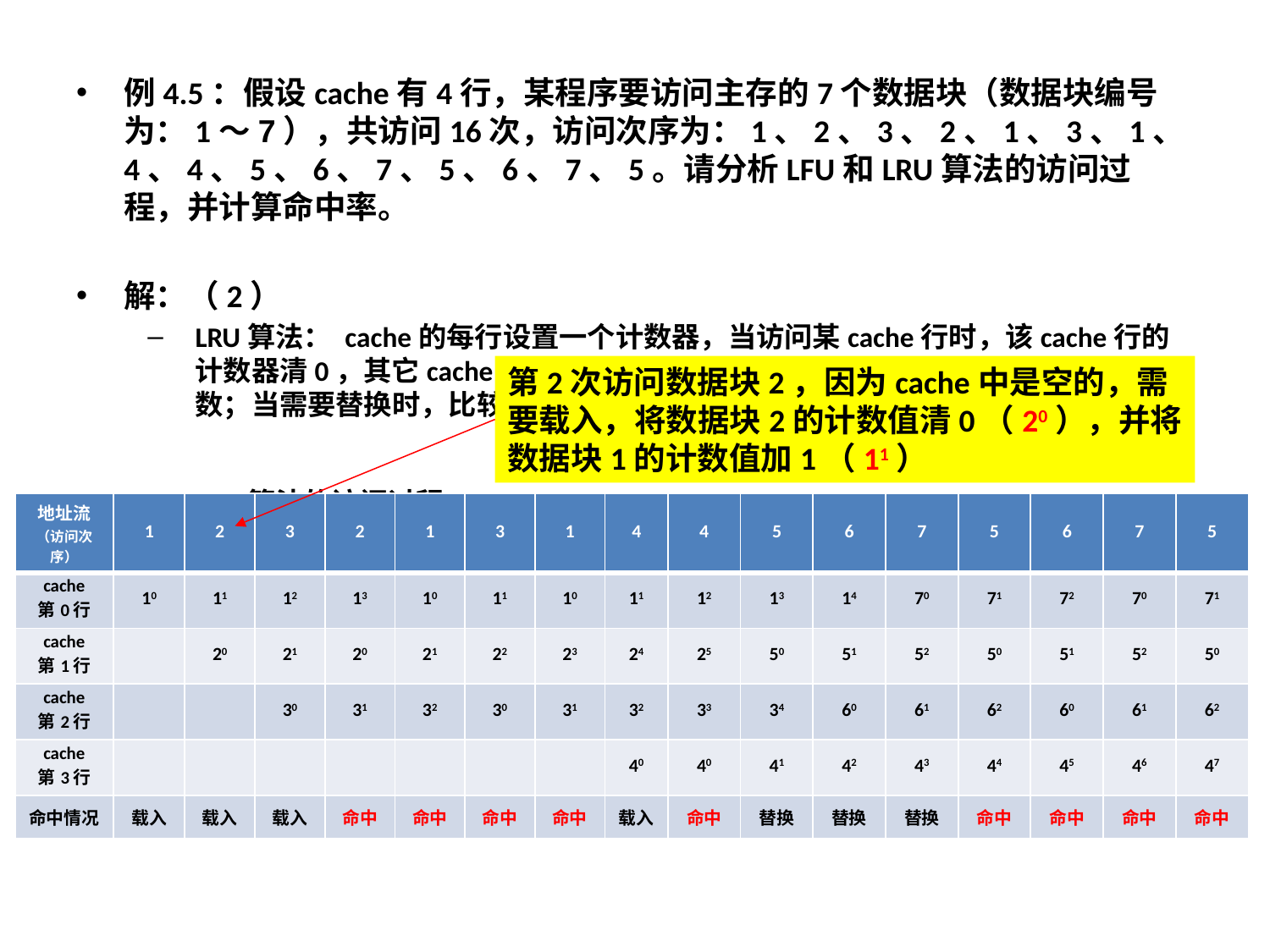

例4.5：假设cache有4行，某程序要访问主存的7个数据块（数据块编号为：1～7），共访问16次，访问次序为：1、2、3、2、1、3、1、4、4、5、6、7、5、6、7、5。请分析LFU和LRU算法的访问过程，并计算命中率。

解：（2）
LRU算法： cache的每行设置一个计数器，当访问某cache行时，该cache行的计数器清0，其它cache行的计数器加1；因此计数器是用于统计未被访问的次数；当需要替换时，比较所有可淘汰行的计数值，将计数值最大的行淘汰掉

LRU算法的访问过程：

第2次访问数据块2，因为cache中是空的，需要载入，将数据块2的计数值清0（20），并将数据块1的计数值加1（11）
| 地址流 （访问次序） | 1 | 2 | 3 | 2 | 1 | 3 | 1 | 4 | 4 | 5 | 6 | 7 | 5 | 6 | 7 | 5 |
| --- | --- | --- | --- | --- | --- | --- | --- | --- | --- | --- | --- | --- | --- | --- | --- | --- |
| cache 第0行 | 10 | 11 | 12 | 13 | 10 | 11 | 10 | 11 | 12 | 13 | 14 | 70 | 71 | 72 | 70 | 71 |
| cache 第1行 |  | 20 | 21 | 20 | 21 | 22 | 23 | 24 | 25 | 50 | 51 | 52 | 50 | 51 | 52 | 50 |
| cache 第2行 |  |  | 30 | 31 | 32 | 30 | 31 | 32 | 33 | 34 | 60 | 61 | 62 | 60 | 61 | 62 |
| cache 第3行 |  |  |  |  |  |  |  | 40 | 40 | 41 | 42 | 43 | 44 | 45 | 46 | 47 |
| 命中情况 | 载入 | 载入 | 载入 | 命中 | 命中 | 命中 | 命中 | 载入 | 命中 | 替换 | 替换 | 替换 | 命中 | 命中 | 命中 | 命中 |